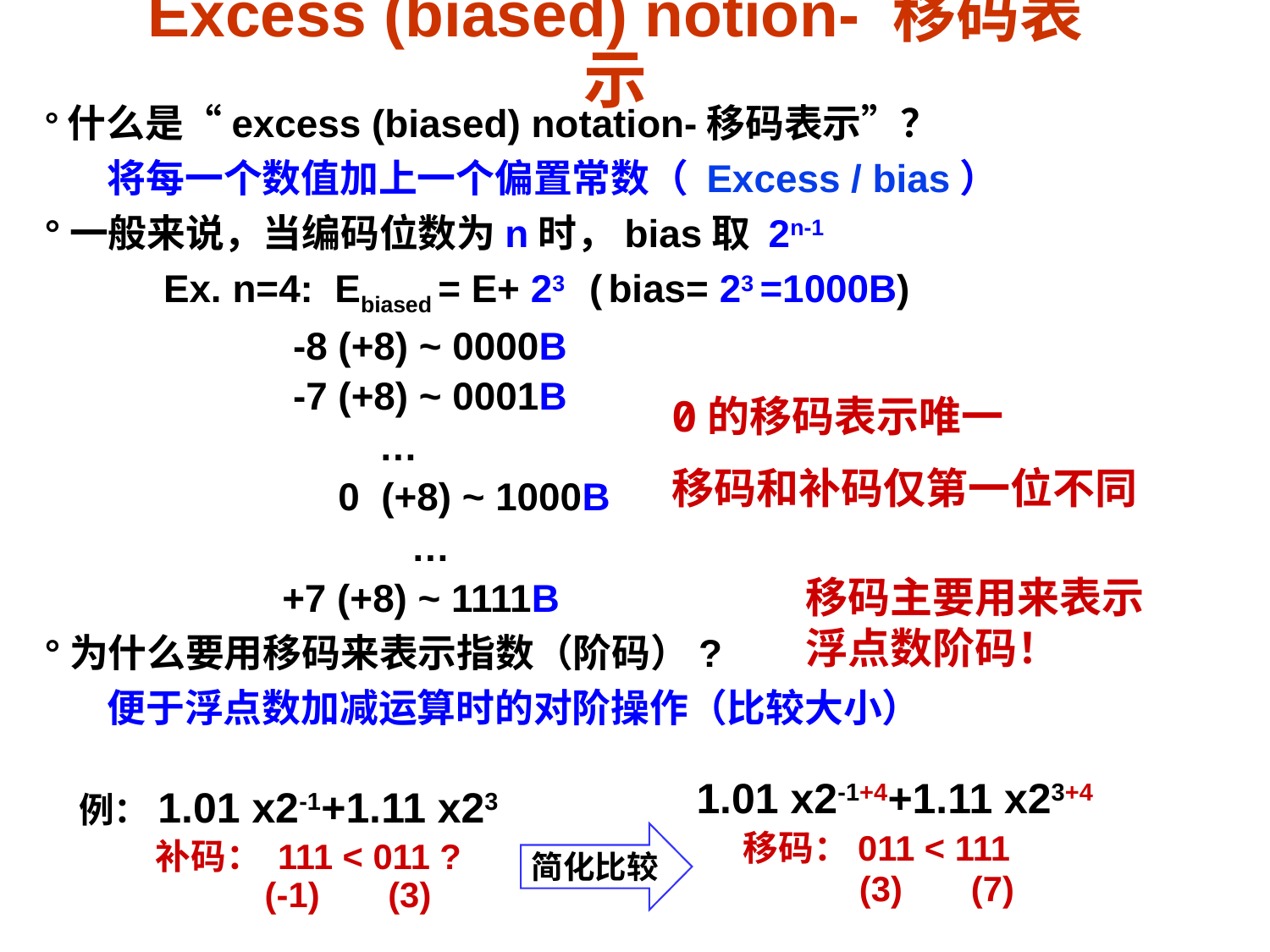

# Excess (biased) notion- 移码表示
°什么是“excess (biased) notation-移码表示”？
      将每一个数值加上一个偏置常数（ Excess / bias）
°一般来说，当编码位数为n时，bias取 2n-1
           Ex. n=4:  Ebiased = E+ 23    ( bias= 23 =1000B)
                       -8 (+8) ~ 0000B
                       -7 (+8) ~ 0001B
                               …
		           0  (+8) ~ 1000B
 			      …
                      +7 (+8) ~ 1111B
°为什么要用移码来表示指数（阶码）?
      便于浮点数加减运算时的对阶操作（比较大小）
0的移码表示唯一
移码和补码仅第一位不同
移码主要用来表示浮点数阶码！
1.01 x2-1+4+1.11 x23+4
移码：011 < 111
    (3)       (7)
例：1.01 x2-1+1.11 x23

简化比较
补码： 111 < 011 ?
    (-1)       (3)